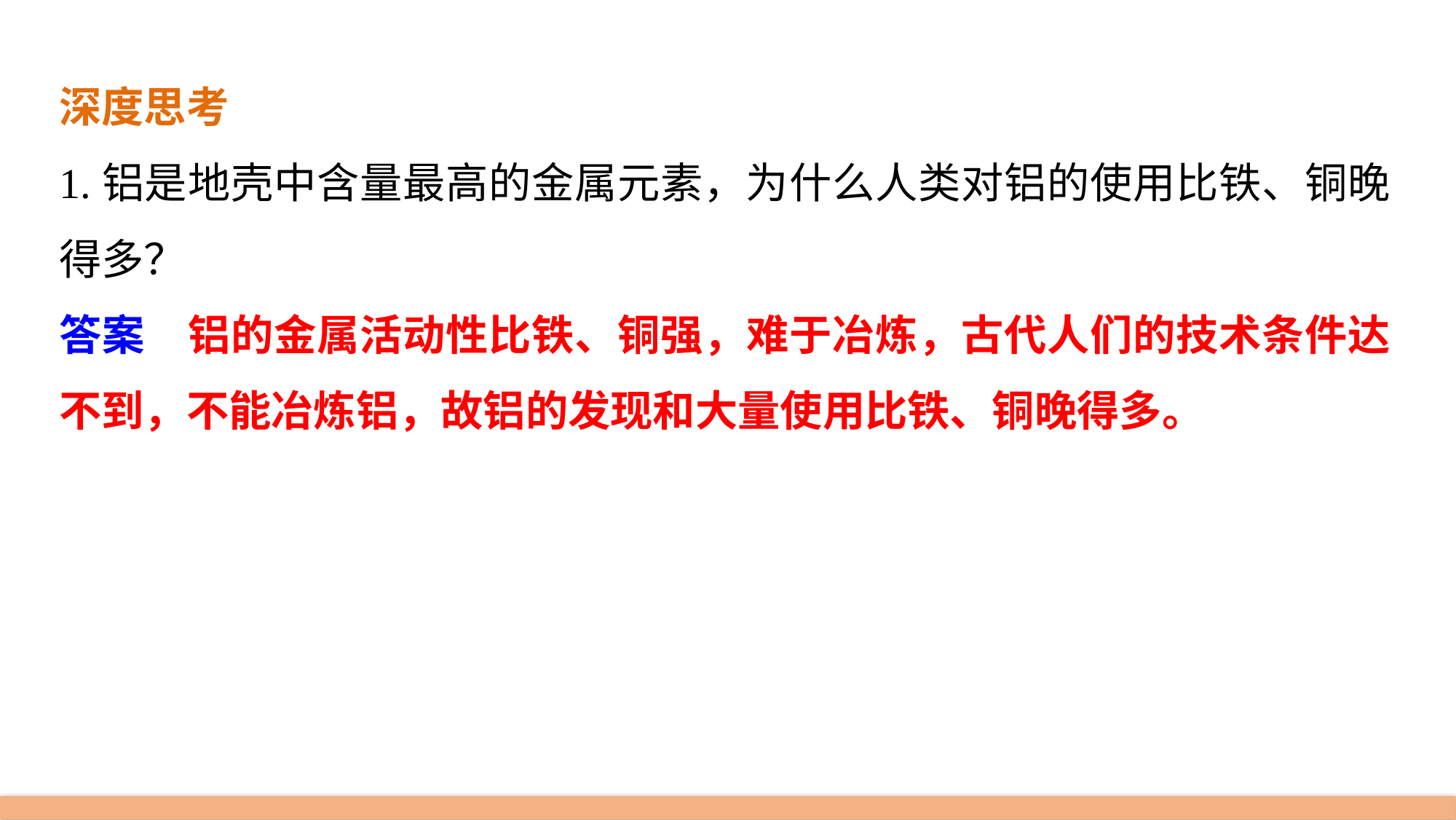

深度思考
1.铝是地壳中含量最高的金属元素，为什么人类对铝的使用比铁、铜晚得多？
答案　铝的金属活动性比铁、铜强，难于冶炼，古代人们的技术条件达不到，不能冶炼铝，故铝的发现和大量使用比铁、铜晚得多。